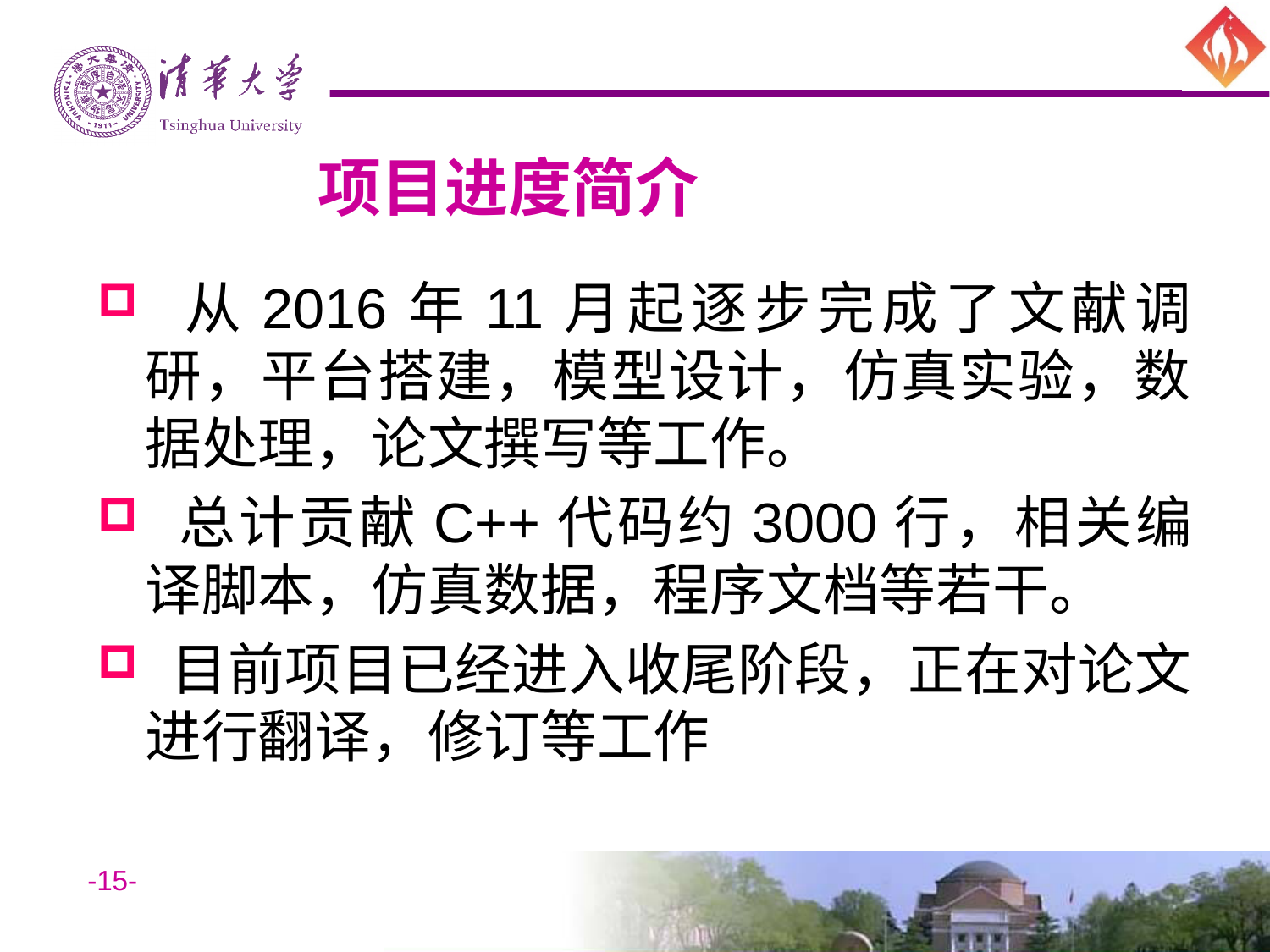

# 项目进度简介
 从2016年11月起逐步完成了文献调研，平台搭建，模型设计，仿真实验，数据处理，论文撰写等工作。
 总计贡献C++代码约3000行，相关编译脚本，仿真数据，程序文档等若干。
 目前项目已经进入收尾阶段，正在对论文进行翻译，修订等工作